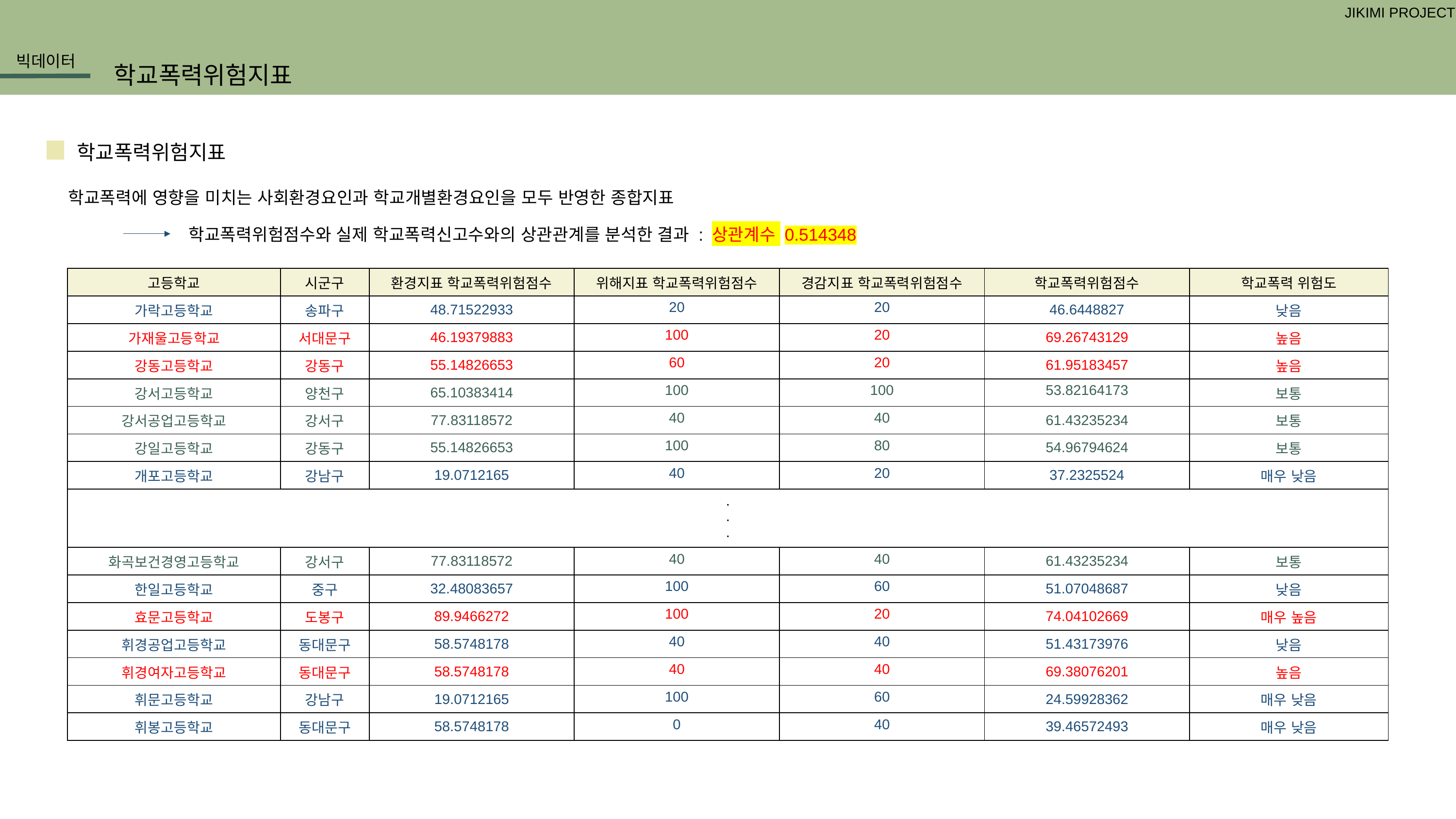

JIKIMI PROJECT
빅데이터
학교폭력위험지표
학교폭력위험지표

학교폭력에 영향을 미치는 사회환경요인과 학교개별환경요인을 모두 반영한 종합지표
학교폭력위험점수와 실제 학교폭력신고수와의 상관관계를 분석한 결과 : 상관계수 0.514348
| 고등학교 | 시군구 | 환경지표 학교폭력위험점수 | 위해지표 학교폭력위험점수 | 경감지표 학교폭력위험점수 | 학교폭력위험점수 | 학교폭력 위험도 |
| --- | --- | --- | --- | --- | --- | --- |
| 가락고등학교 | 송파구 | 48.71522933 | 20 | 20 | 46.6448827 | 낮음 |
| 가재울고등학교 | 서대문구 | 46.19379883 | 100 | 20 | 69.26743129 | 높음 |
| 강동고등학교 | 강동구 | 55.14826653 | 60 | 20 | 61.95183457 | 높음 |
| 강서고등학교 | 양천구 | 65.10383414 | 100 | 100 | 53.82164173 | 보통 |
| 강서공업고등학교 | 강서구 | 77.83118572 | 40 | 40 | 61.43235234 | 보통 |
| 강일고등학교 | 강동구 | 55.14826653 | 100 | 80 | 54.96794624 | 보통 |
| 개포고등학교 | 강남구 | 19.0712165 | 40 | 20 | 37.2325524 | 매우 낮음 |
| . . . |  |  |  |  |  |  |
| 화곡보건경영고등학교 | 강서구 | 77.83118572 | 40 | 40 | 61.43235234 | 보통 |
| 한일고등학교 | 중구 | 32.48083657 | 100 | 60 | 51.07048687 | 낮음 |
| 효문고등학교 | 도봉구 | 89.9466272 | 100 | 20 | 74.04102669 | 매우 높음 |
| 휘경공업고등학교 | 동대문구 | 58.5748178 | 40 | 40 | 51.43173976 | 낮음 |
| 휘경여자고등학교 | 동대문구 | 58.5748178 | 40 | 40 | 69.38076201 | 높음 |
| 휘문고등학교 | 강남구 | 19.0712165 | 100 | 60 | 24.59928362 | 매우 낮음 |
| 휘봉고등학교 | 동대문구 | 58.5748178 | 0 | 40 | 39.46572493 | 매우 낮음 |